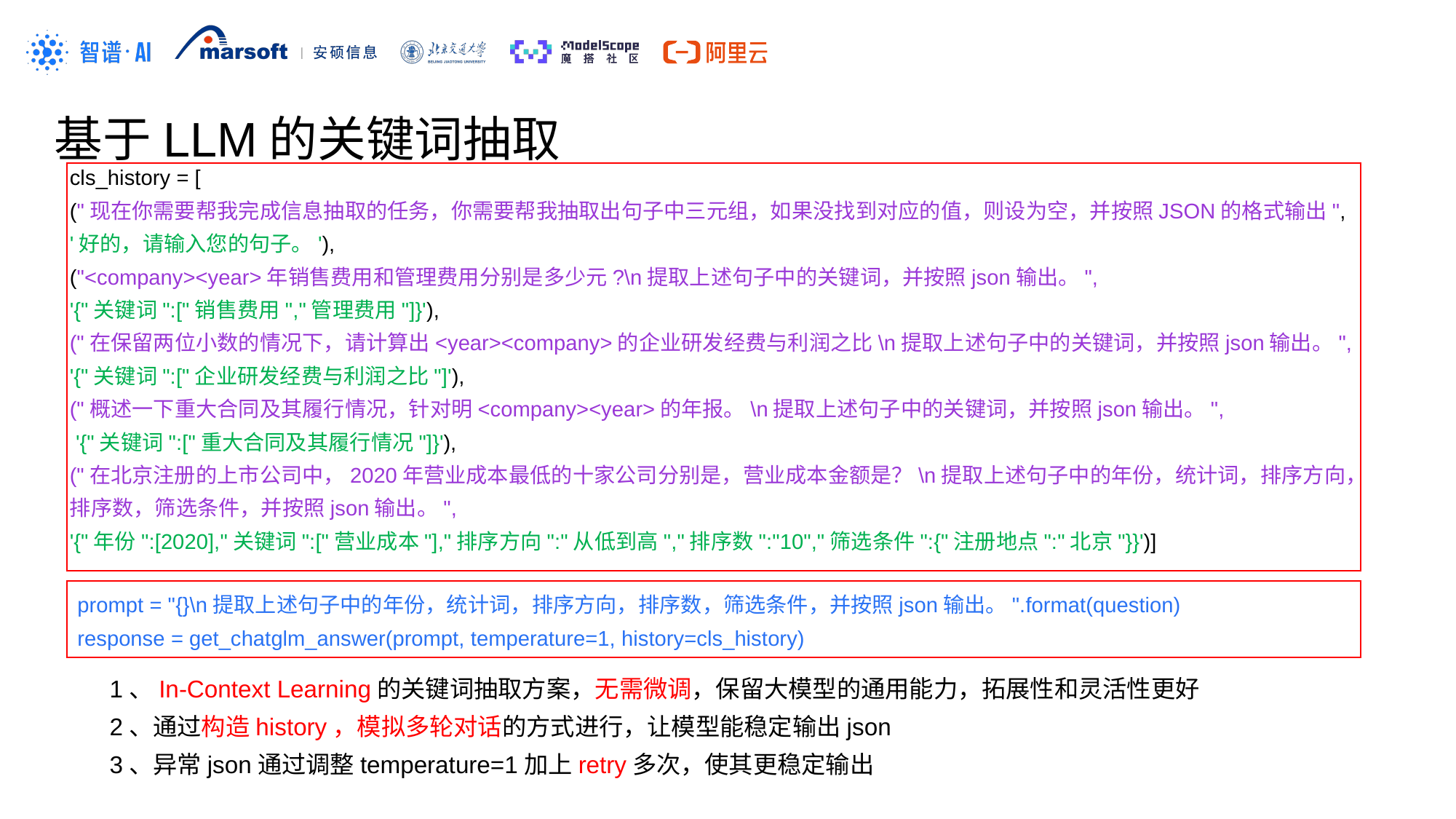

基于LLM的关键词抽取
cls_history = [
("现在你需要帮我完成信息抽取的任务，你需要帮我抽取出句子中三元组，如果没找到对应的值，则设为空，并按照JSON的格式输出",
'好的，请输入您的句子。'),
("<company><year>年销售费用和管理费用分别是多少元?\n提取上述句子中的关键词，并按照json输出。",
'{"关键词":["销售费用","管理费用"]}'),
("在保留两位小数的情况下，请计算出<year><company>的企业研发经费与利润之比\n提取上述句子中的关键词，并按照json输出。",
'{"关键词":["企业研发经费与利润之比"]'),
("概述一下重大合同及其履行情况，针对明<company><year>的年报。\n提取上述句子中的关键词，并按照json输出。",
 '{"关键词":["重大合同及其履行情况"]}'),
("在北京注册的上市公司中，2020年营业成本最低的十家公司分别是，营业成本金额是？\n提取上述句子中的年份，统计词，排序方向，排序数，筛选条件，并按照json输出。",
'{"年份":[2020],"关键词":["营业成本"],"排序方向":"从低到高","排序数":"10","筛选条件":{"注册地点":"北京"}}')]

prompt = "{}\n提取上述句子中的年份，统计词，排序方向，排序数，筛选条件，并按照json输出。".format(question)
response = get_chatglm_answer(prompt, temperature=1, history=cls_history)

1、In-Context Learning的关键词抽取方案，无需微调，保留大模型的通用能力，拓展性和灵活性更好
2、通过构造history，模拟多轮对话的方式进行，让模型能稳定输出json
3、异常json通过调整temperature=1加上retry多次，使其更稳定输出